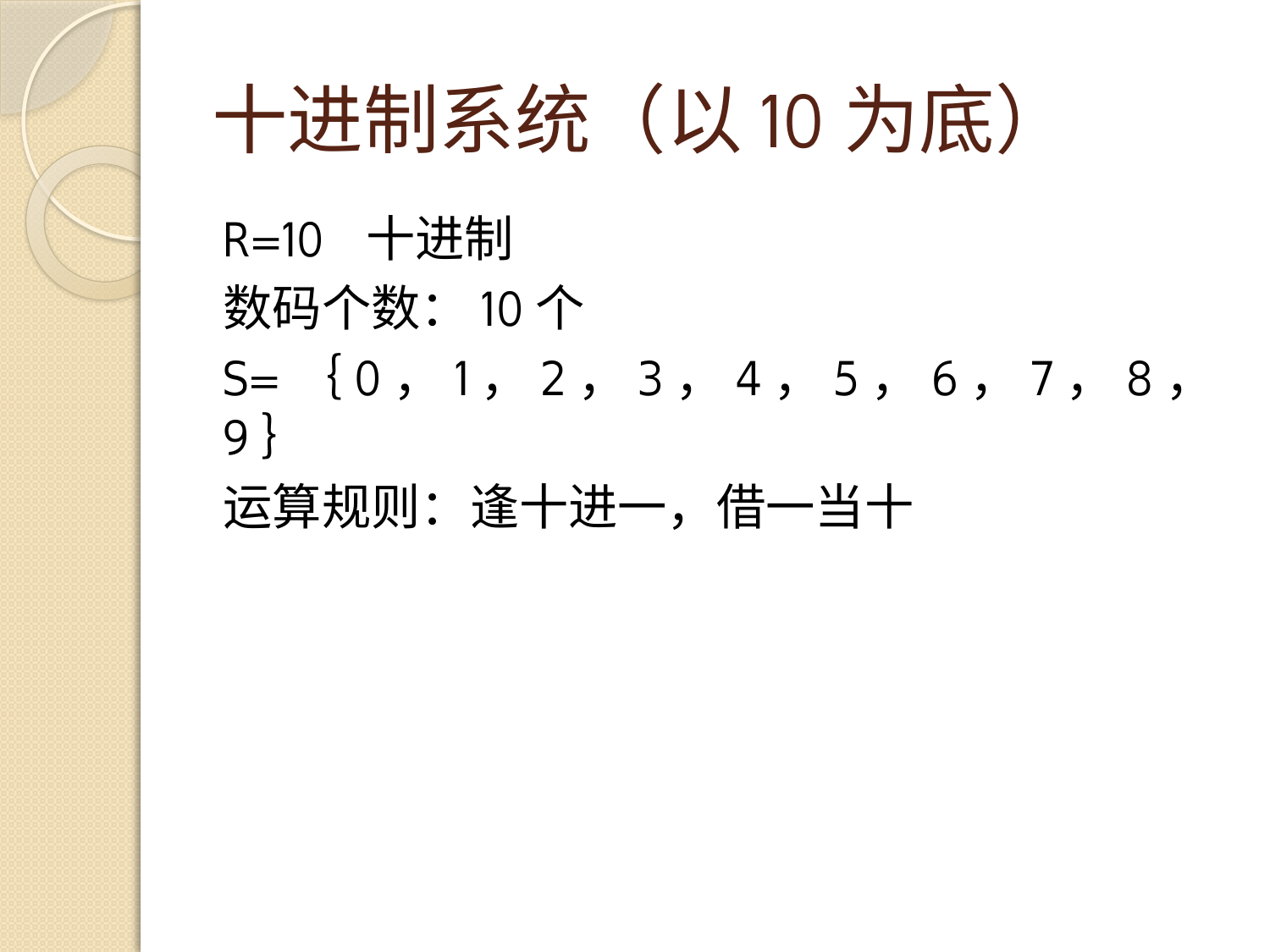

# 十进制系统（以10为底）
R=10  十进制
数码个数：10个
S=｛0，1，2，3，4，5，6，7，8，9｝
运算规则：逢十进一，借一当十